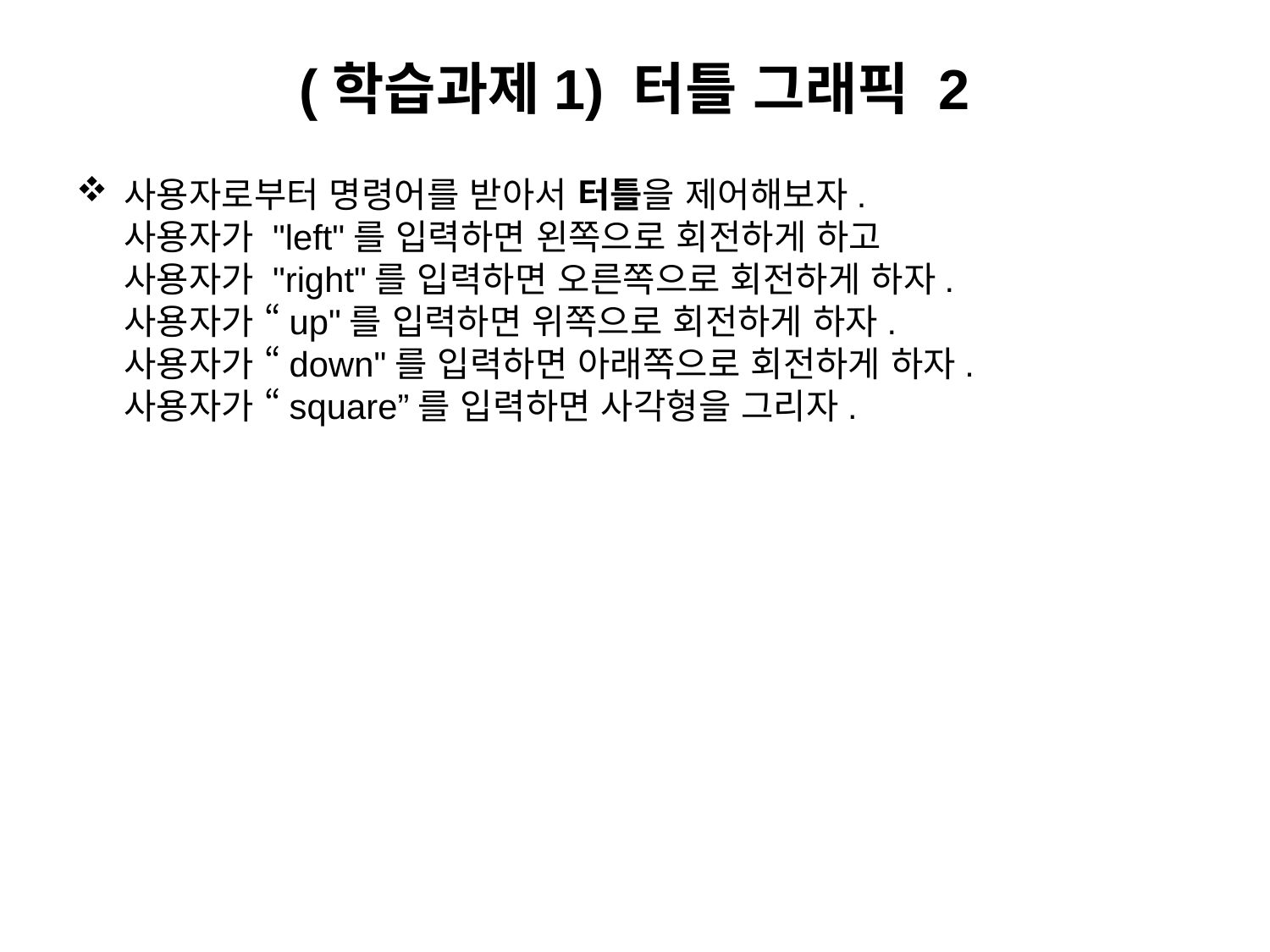

# (학습과제1) 터틀 그래픽 2
사용자로부터 명령어를 받아서 터틀을 제어해보자.
사용자가 "left"를 입력하면 왼쪽으로 회전하게 하고
사용자가 "right"를 입력하면 오른쪽으로 회전하게 하자.
사용자가 “up"를 입력하면 위쪽으로 회전하게 하자.
사용자가 “down"를 입력하면 아래쪽으로 회전하게 하자.
사용자가 “square”를 입력하면 사각형을 그리자.